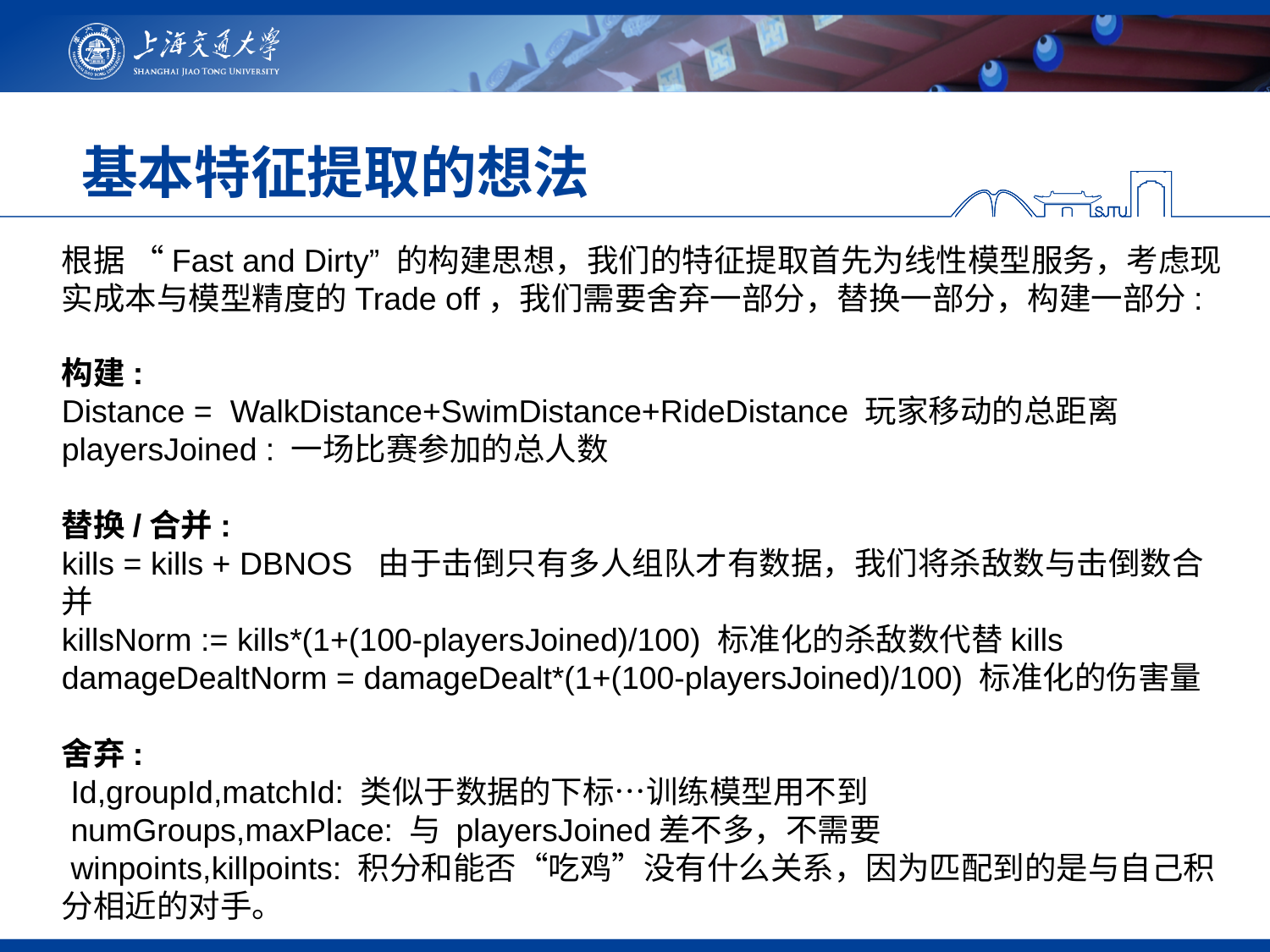

# 基本特征提取的想法
根据 “Fast and Dirty” 的构建思想，我们的特征提取首先为线性模型服务，考虑现实成本与模型精度的Trade off，我们需要舍弃一部分，替换一部分，构建一部分:

构建:
Distance =  WalkDistance+SwimDistance+RideDistance 玩家移动的总距离
playersJoined : 一场比赛参加的总人数

替换/合并:
kills = kills + DBNOS  由于击倒只有多人组队才有数据，我们将杀敌数与击倒数合并
killsNorm := kills*(1+(100-playersJoined)/100) 标准化的杀敌数代替kills
damageDealtNorm = damageDealt*(1+(100-playersJoined)/100) 标准化的伤害量

舍弃:
 Id,groupId,matchId: 类似于数据的下标…训练模型用不到
 numGroups,maxPlace: 与 playersJoined差不多，不需要
 winpoints,killpoints: 积分和能否“吃鸡”没有什么关系，因为匹配到的是与自己积分相近的对手。